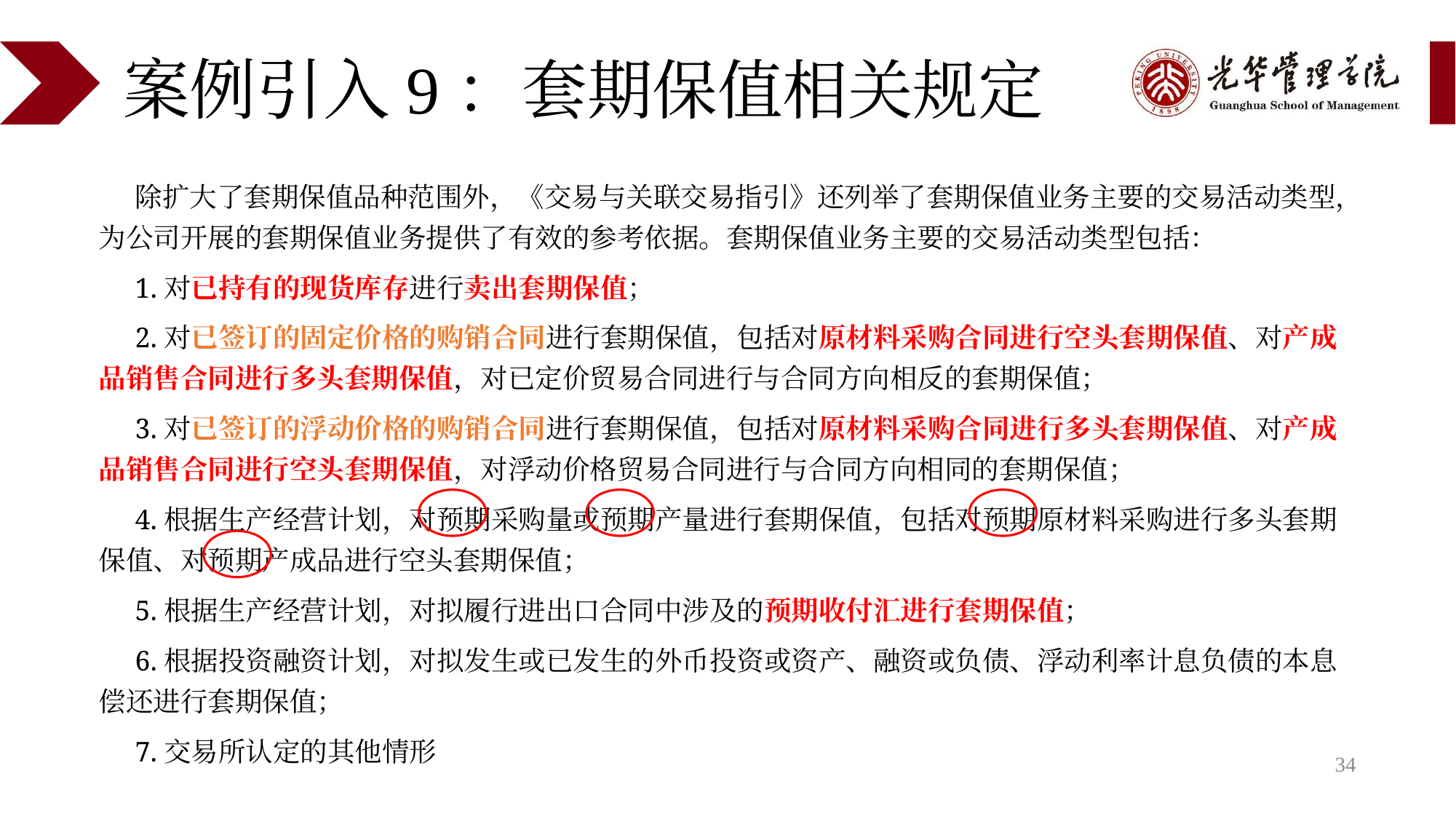

# 案例引入9：套期保值相关规定
除扩大了套期保值品种范围外，《交易与关联交易指引》还列举了套期保值业务主要的交易活动类型，为公司开展的套期保值业务提供了有效的参考依据。套期保值业务主要的交易活动类型包括：
1.对已持有的现货库存进行卖出套期保值；
2.对已签订的固定价格的购销合同进行套期保值，包括对原材料采购合同进行空头套期保值、对产成品销售合同进行多头套期保值，对已定价贸易合同进行与合同方向相反的套期保值；
3.对已签订的浮动价格的购销合同进行套期保值，包括对原材料采购合同进行多头套期保值、对产成品销售合同进行空头套期保值，对浮动价格贸易合同进行与合同方向相同的套期保值；
4.根据生产经营计划，对预期采购量或预期产量进行套期保值，包括对预期原材料采购进行多头套期保值、对预期产成品进行空头套期保值；
5.根据生产经营计划，对拟履行进出口合同中涉及的预期收付汇进行套期保值；
6.根据投资融资计划，对拟发生或已发生的外币投资或资产、融资或负债、浮动利率计息负债的本息偿还进行套期保值；
7.交易所认定的其他情形

34